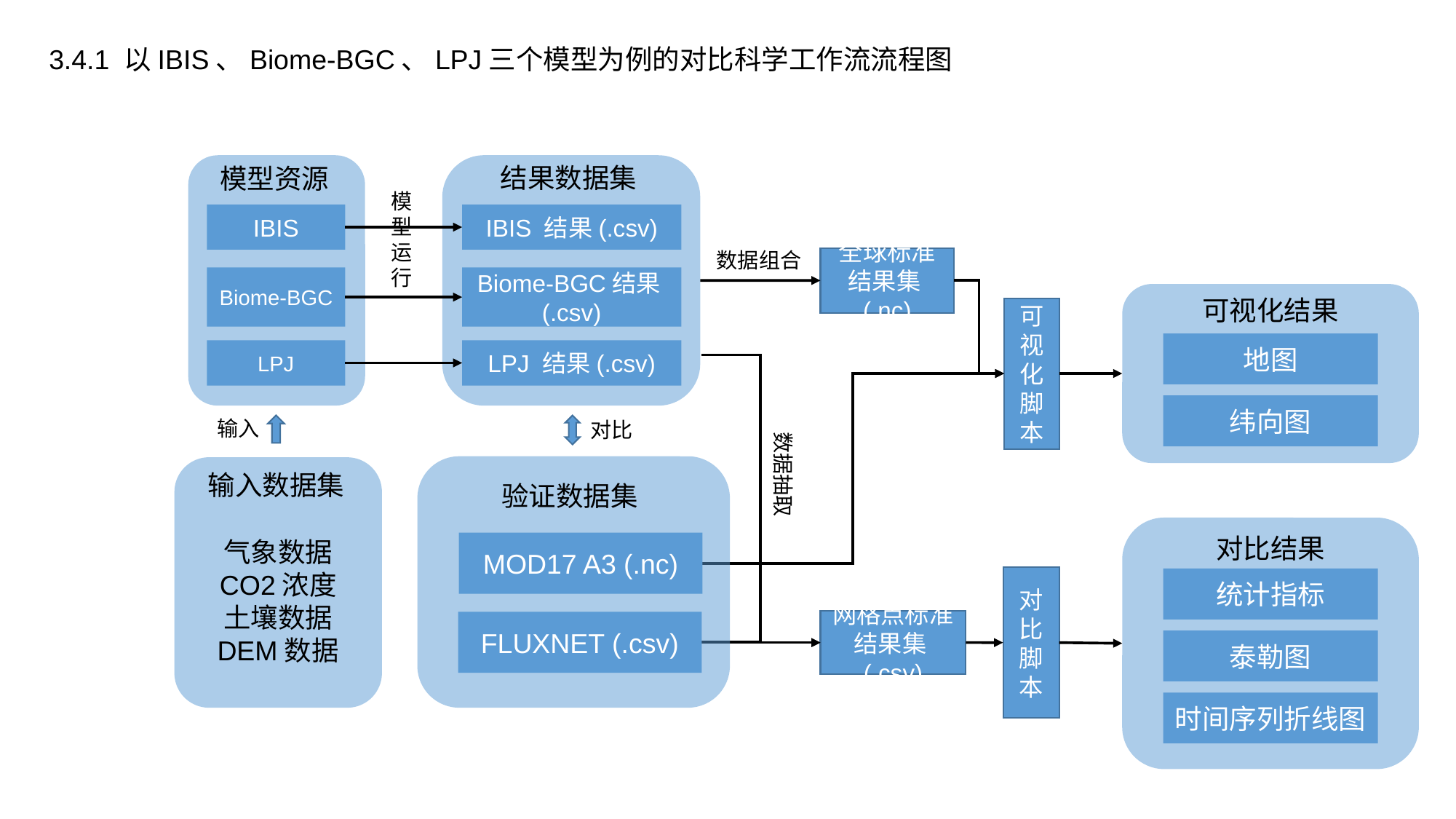

3.4.1 以IBIS、Biome-BGC、LPJ三个模型为例的对比科学工作流流程图

结果数据集

模型资源
模型运行
IBIS
IBIS 结果(.csv)
数据组合
全球标准结果集(.nc)
Biome-BGC
Biome-BGC结果(.csv)

可视化结果
地图
纬向图
可视化脚本

LPJ
LPJ 结果(.csv)
输入
对比

数据抽取

验证数据集

输入数据集
气象数据
CO2浓度
土壤数据
DEM数据

对比结果
MOD17 A3 (.nc)
对比脚本
统计指标
网格点标准结果集(.csv)
FLUXNET (.csv)
泰勒图
时间序列折线图